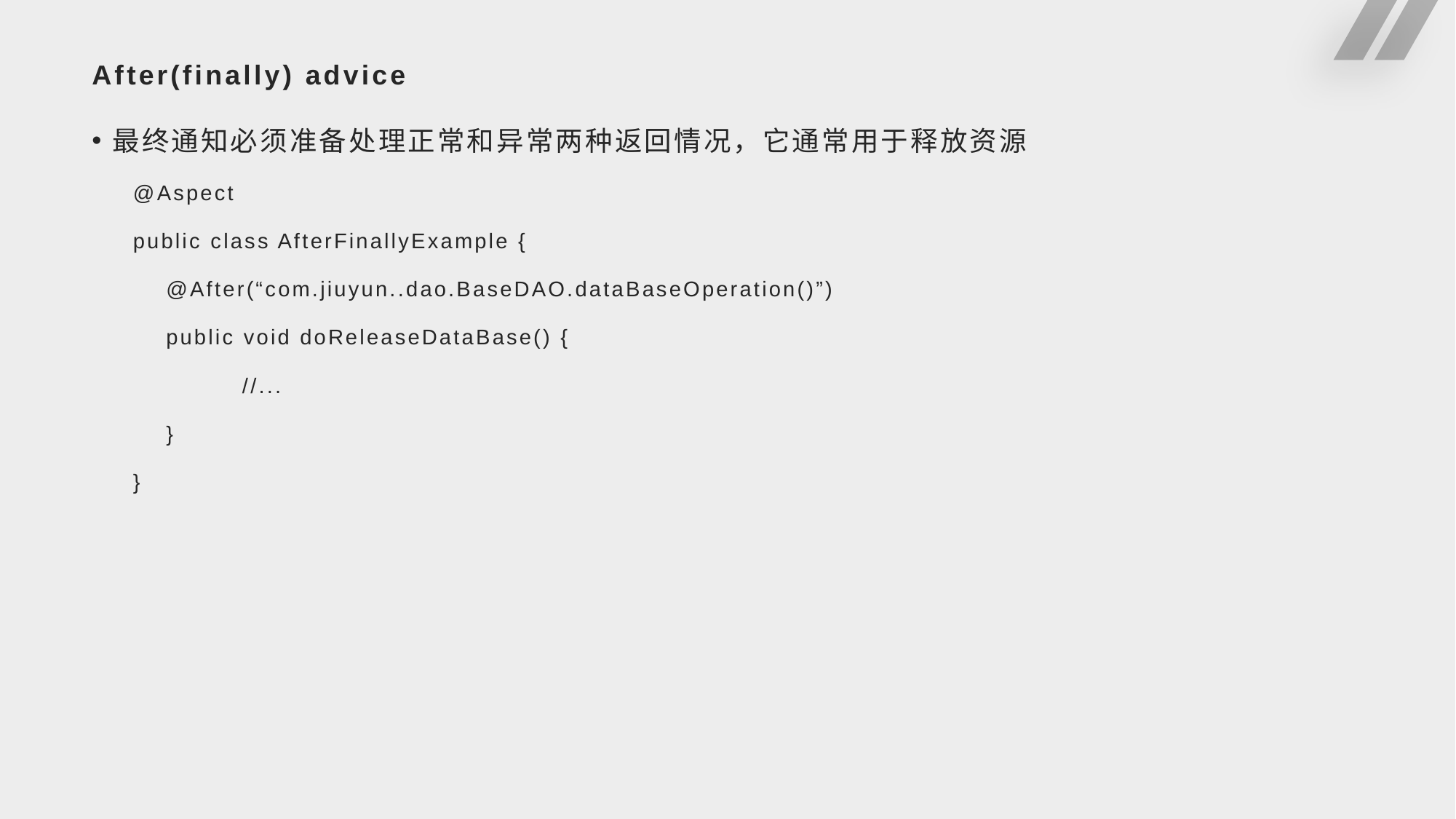

# After(finally) advice
最终通知必须准备处理正常和异常两种返回情况，它通常用于释放资源
@Aspect
public class AfterFinallyExample {
    @After(“com.jiuyun..dao.BaseDAO.dataBaseOperation()”)
    public void doReleaseDataBase() {
	//...
    }
}